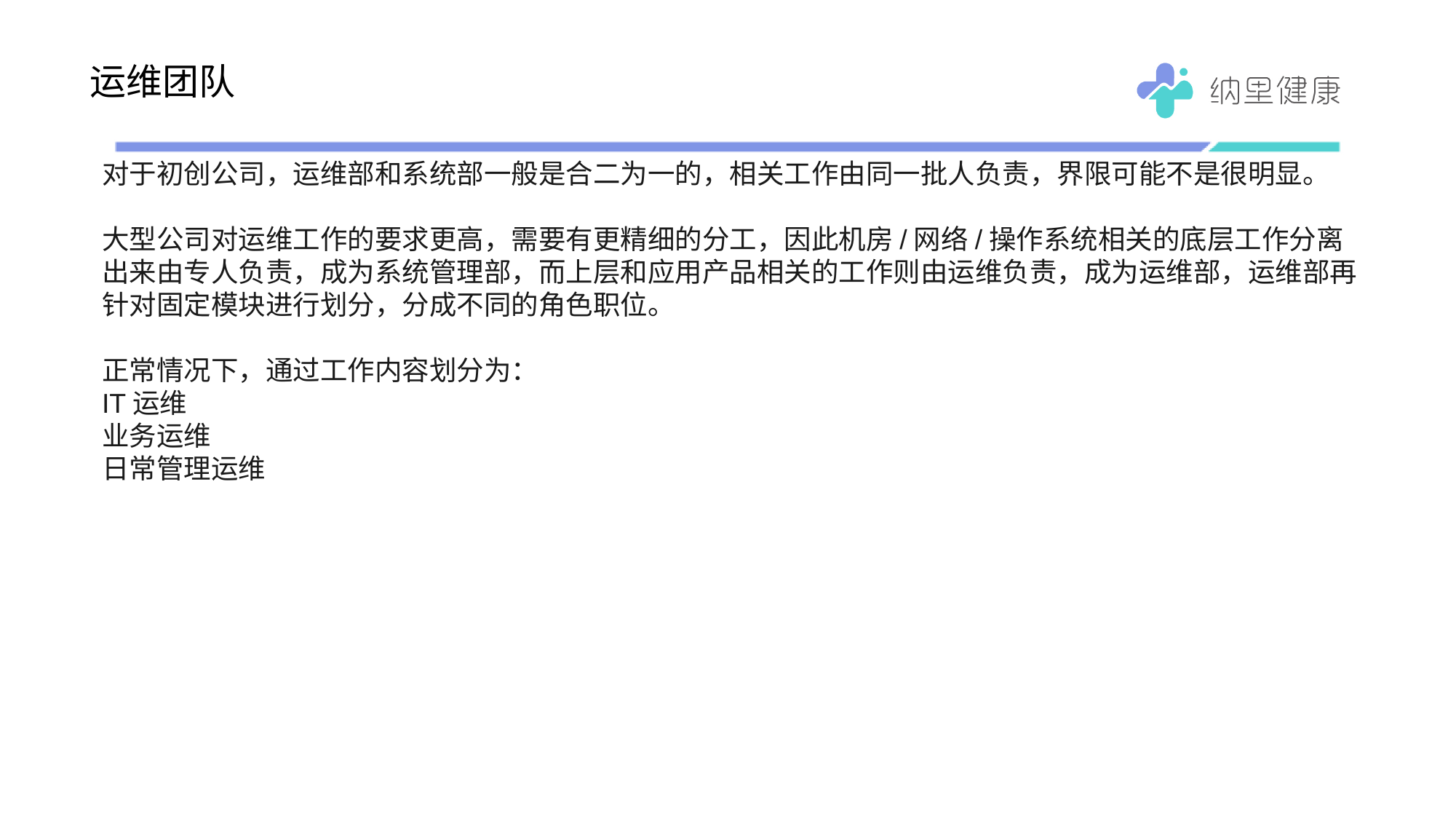

# 运维团队
对于初创公司，运维部和系统部一般是合二为一的，相关工作由同一批人负责，界限可能不是很明显。

大型公司对运维工作的要求更高，需要有更精细的分工，因此机房/网络/操作系统相关的底层工作分离出来由专人负责，成为系统管理部，而上层和应用产品相关的工作则由运维负责，成为运维部，运维部再针对固定模块进行划分，分成不同的角色职位。

正常情况下，通过工作内容划分为：
IT运维
业务运维
日常管理运维